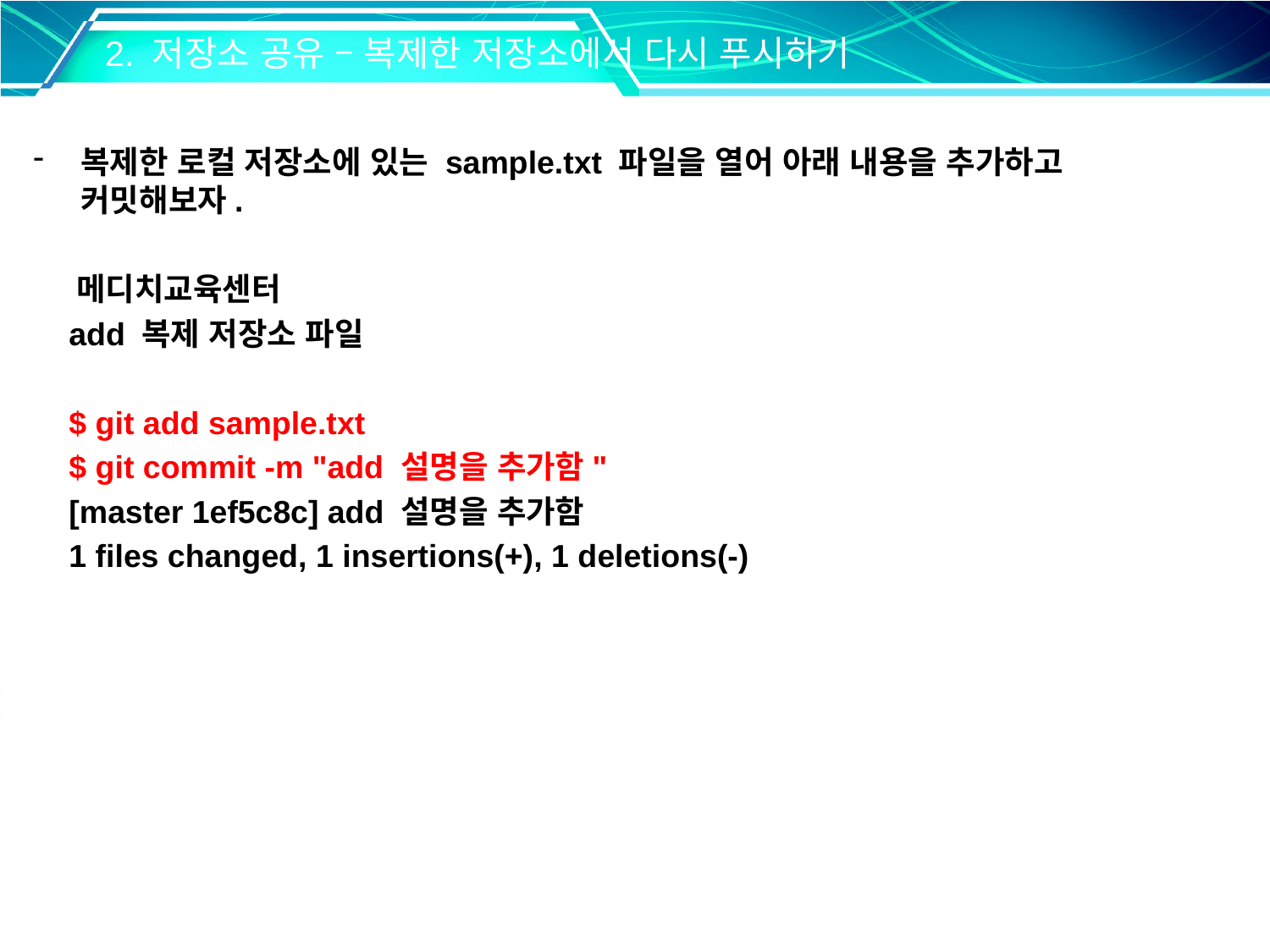

2. 저장소 공유 – 복제한 저장소에서 다시 푸시하기
복제한 로컬 저장소에 있는 sample.txt 파일을 열어 아래 내용을 추가하고 커밋해보자.

    메디치교육센터
    add 복제 저장소 파일

    $ git add sample.txt
    $ git commit -m "add 설명을 추가함"
    [master 1ef5c8c] add 설명을 추가함
    1 files changed, 1 insertions(+), 1 deletions(-)